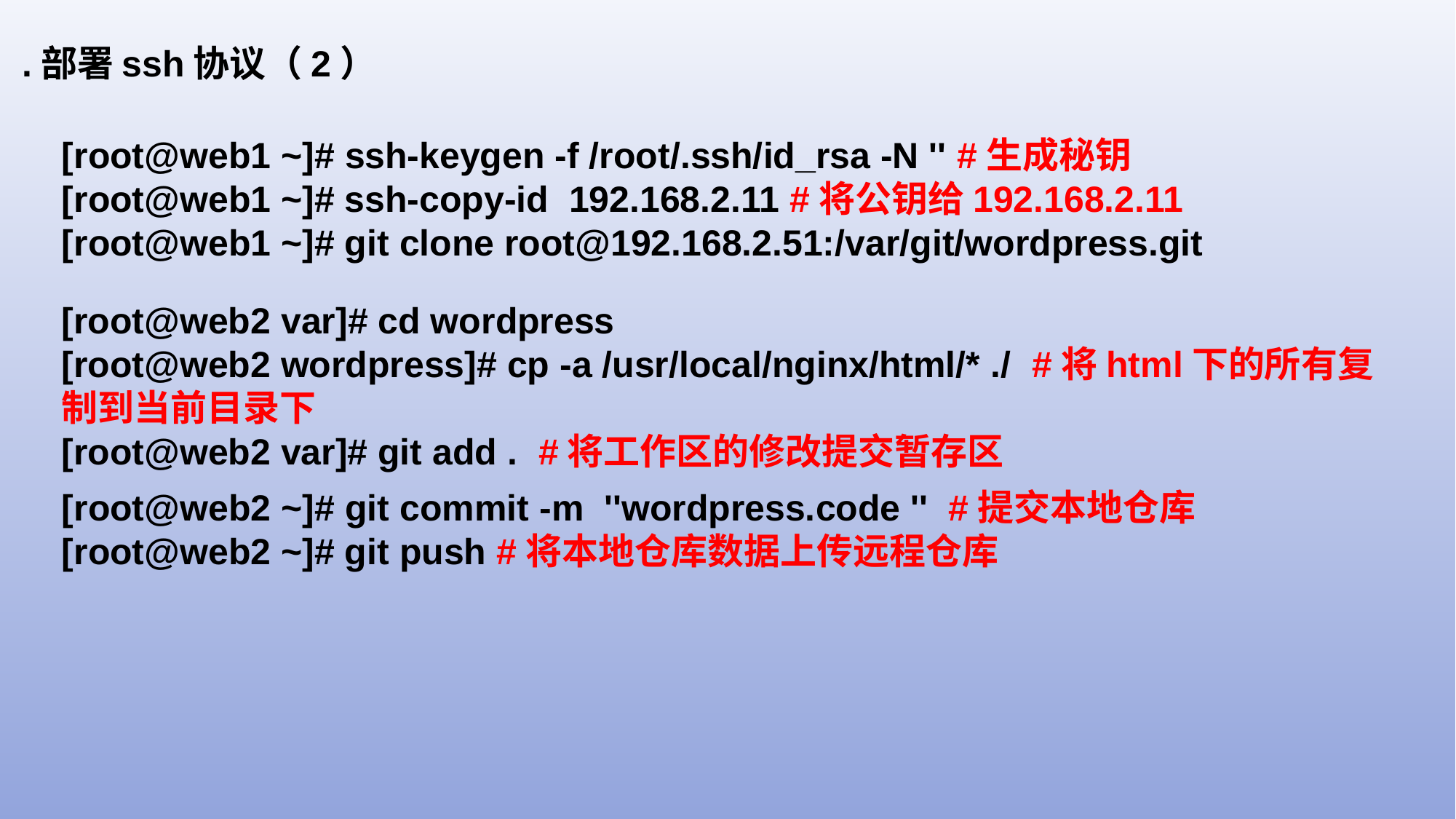

.部署ssh协议（2）
[root@web1 ~]# ssh-keygen -f /root/.ssh/id_rsa -N '' #生成秘钥
[root@web1 ~]# ssh-copy-id  192.168.2.11 #将公钥给192.168.2.11
[root@web1 ~]# git clone root@192.168.2.51:/var/git/wordpress.git
[root@web2 var]# cd wordpress
[root@web2 wordpress]# cp -a /usr/local/nginx/html/* ./  #将html下的所有复制到当前目录下
[root@web2 var]# git add .  #将工作区的修改提交暂存区
[root@web2 ~]# git commit -m  ''wordpress.code ''  #提交本地仓库
[root@web2 ~]# git push #将本地仓库数据上传远程仓库